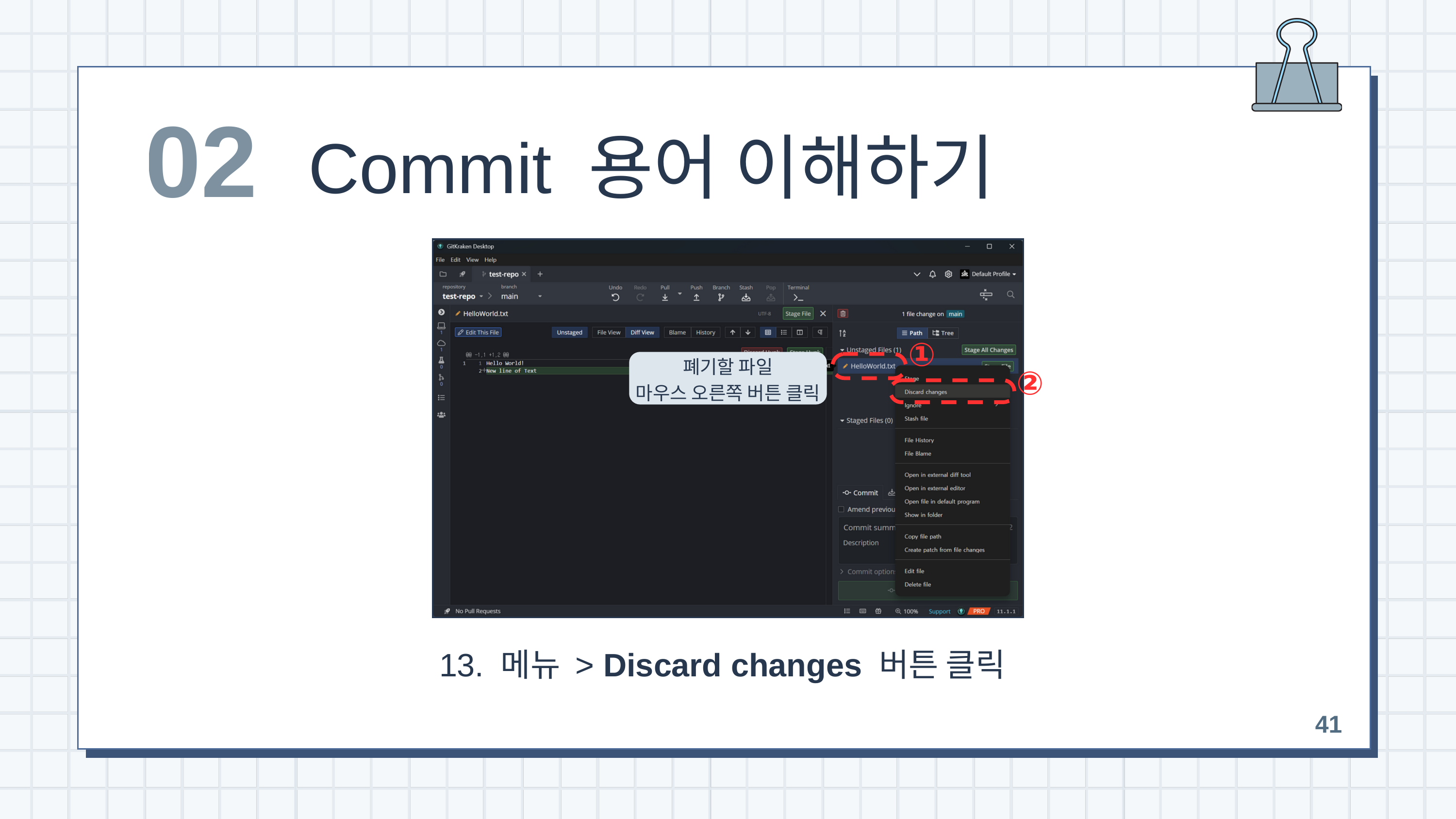

02
Commit 용어 이해하기

①

폐기할 파일
마우스 오른쪽 버튼 클릭

②

   13. 메뉴 > Discard changes 버튼 클릭
41